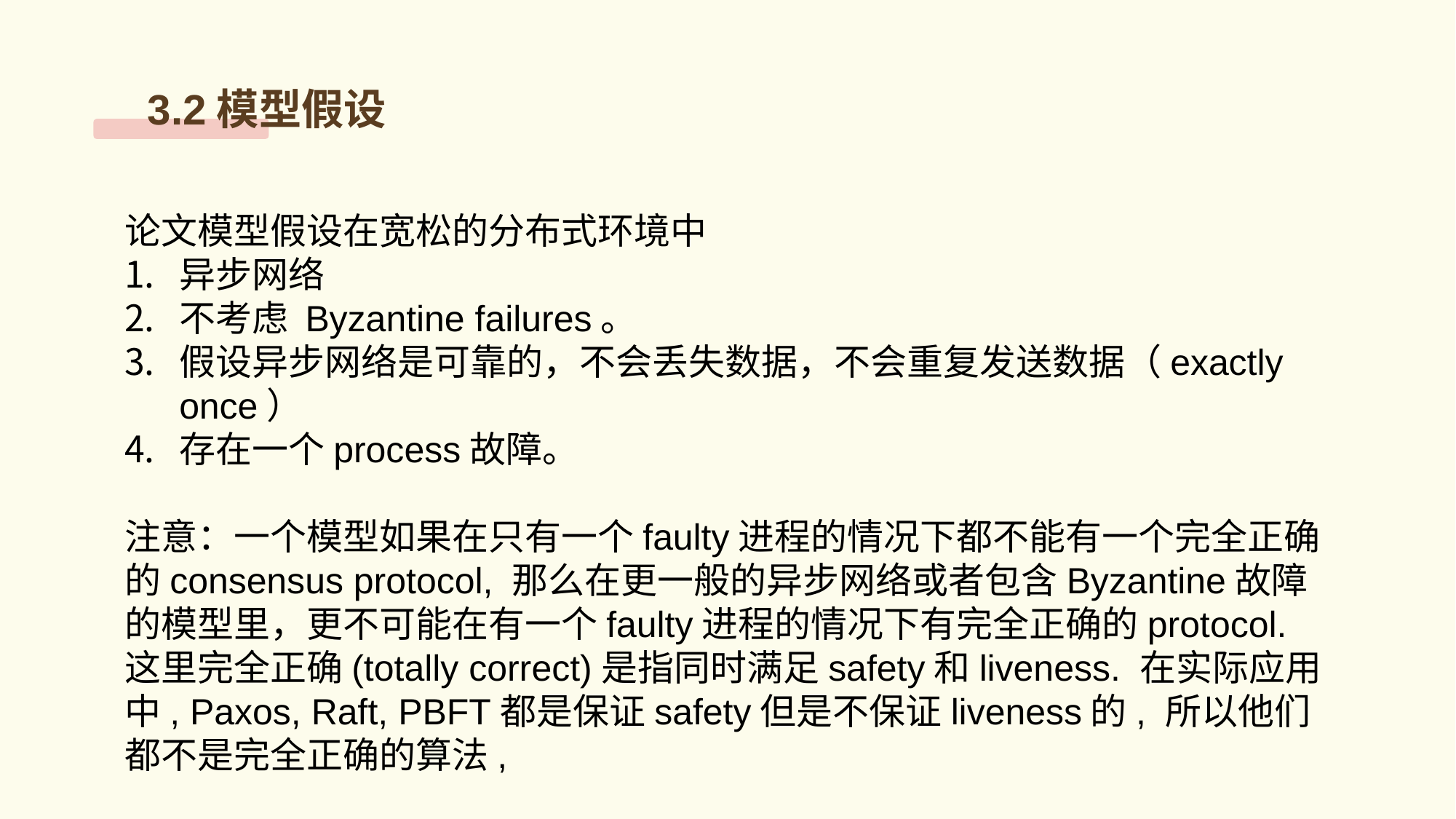

3.2模型假设

论文模型假设在宽松的分布式环境中
异步网络
不考虑 Byzantine failures。
假设异步网络是可靠的，不会丢失数据，不会重复发送数据（exactly once）
存在一个process故障。

注意：一个模型如果在只有一个faulty进程的情况下都不能有一个完全正确的consensus protocol, 那么在更一般的异步网络或者包含Byzantine故障的模型里，更不可能在有一个faulty进程的情况下有完全正确的protocol. 这里完全正确(totally correct)是指同时满足safety和liveness. 在实际应用中, Paxos, Raft, PBFT都是保证safety但是不保证liveness的, 所以他们都不是完全正确的算法,